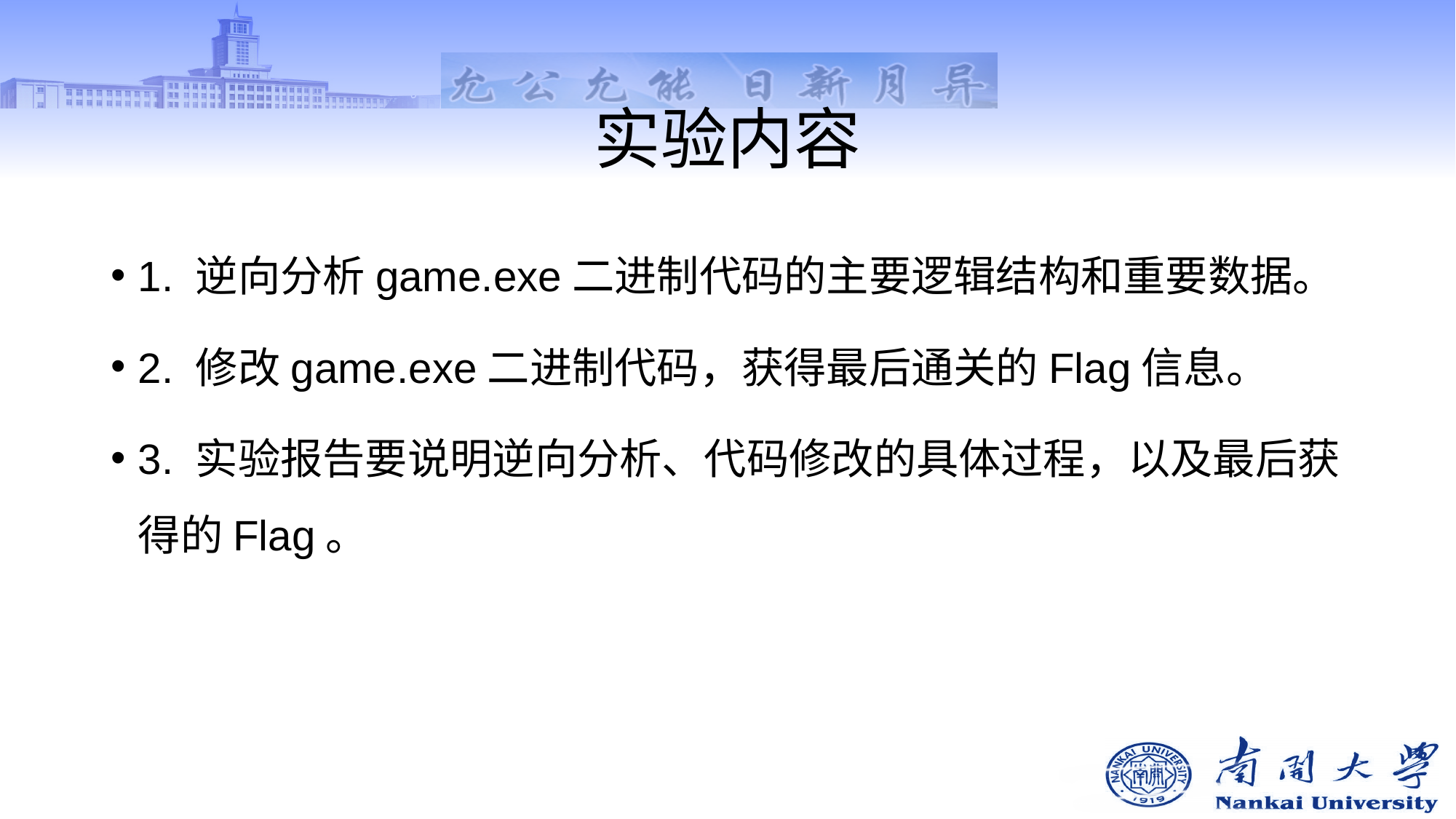

# 实验内容
1. 逆向分析game.exe二进制代码的主要逻辑结构和重要数据。
2. 修改game.exe二进制代码，获得最后通关的Flag信息。
3. 实验报告要说明逆向分析、代码修改的具体过程，以及最后获得的Flag。